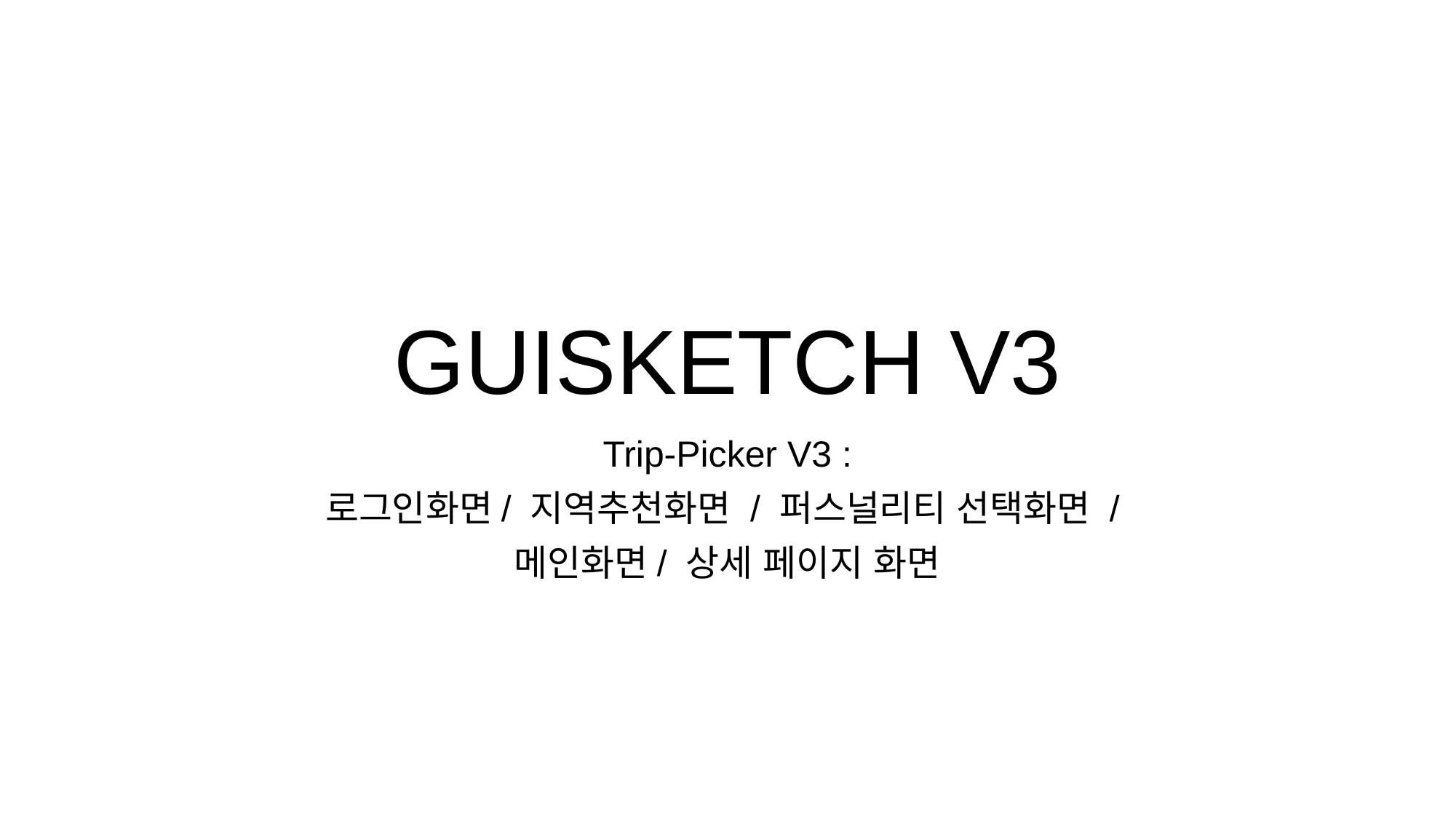

# GUISKETCH V3
Trip-Picker V3 :
로그인화면/ 지역추천화면 / 퍼스널리티 선택화면 /
메인화면/ 상세 페이지 화면